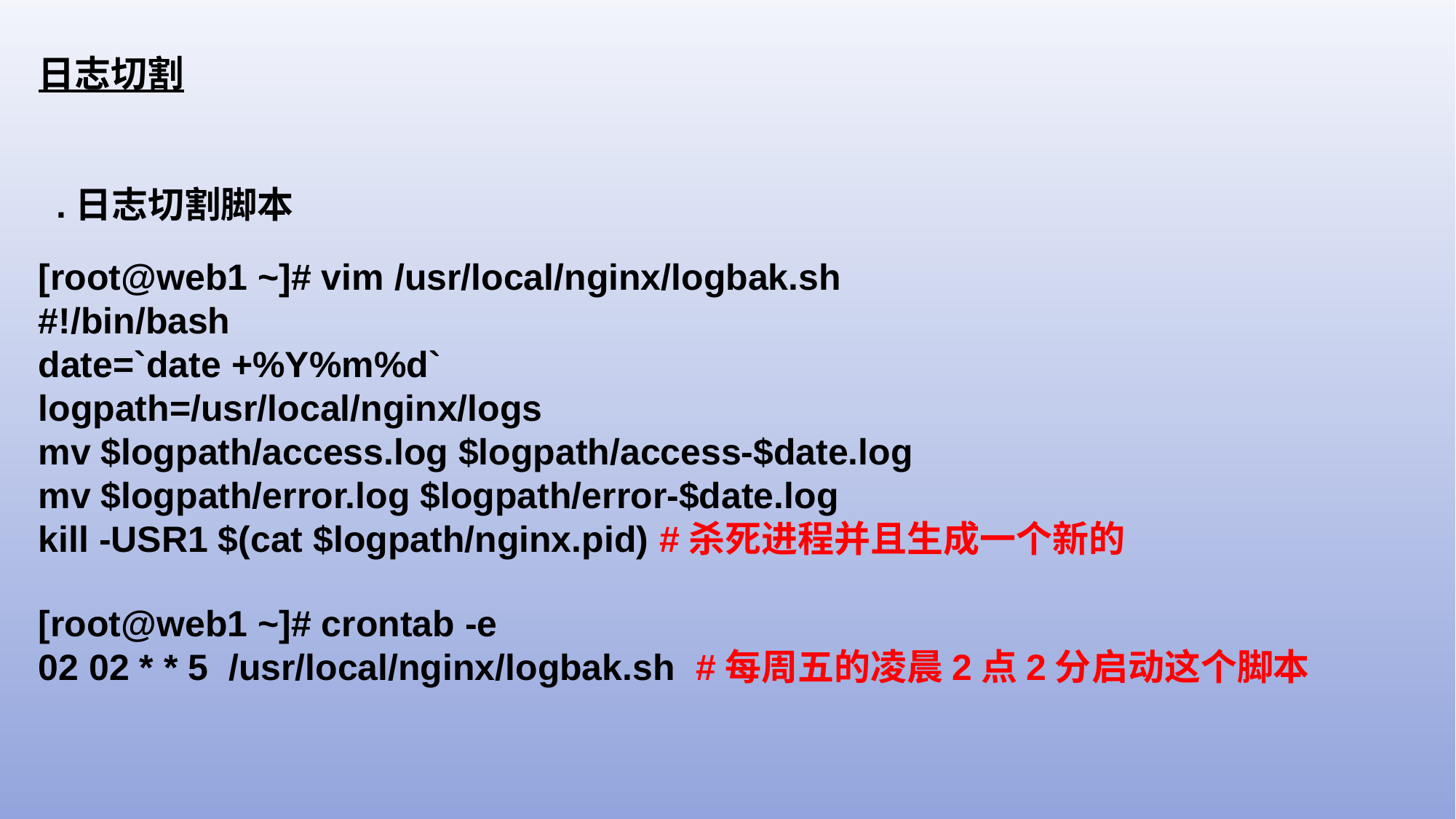

日志切割
.日志切割脚本
[root@web1 ~]# vim /usr/local/nginx/logbak.sh
#!/bin/bash
date=`date +%Y%m%d`
logpath=/usr/local/nginx/logs
mv $logpath/access.log $logpath/access-$date.log
mv $logpath/error.log $logpath/error-$date.log
kill -USR1 $(cat $logpath/nginx.pid) #杀死进程并且生成一个新的
[root@web1 ~]# crontab -e
02 02 * * 5  /usr/local/nginx/logbak.sh  #每周五的凌晨2点2分启动这个脚本